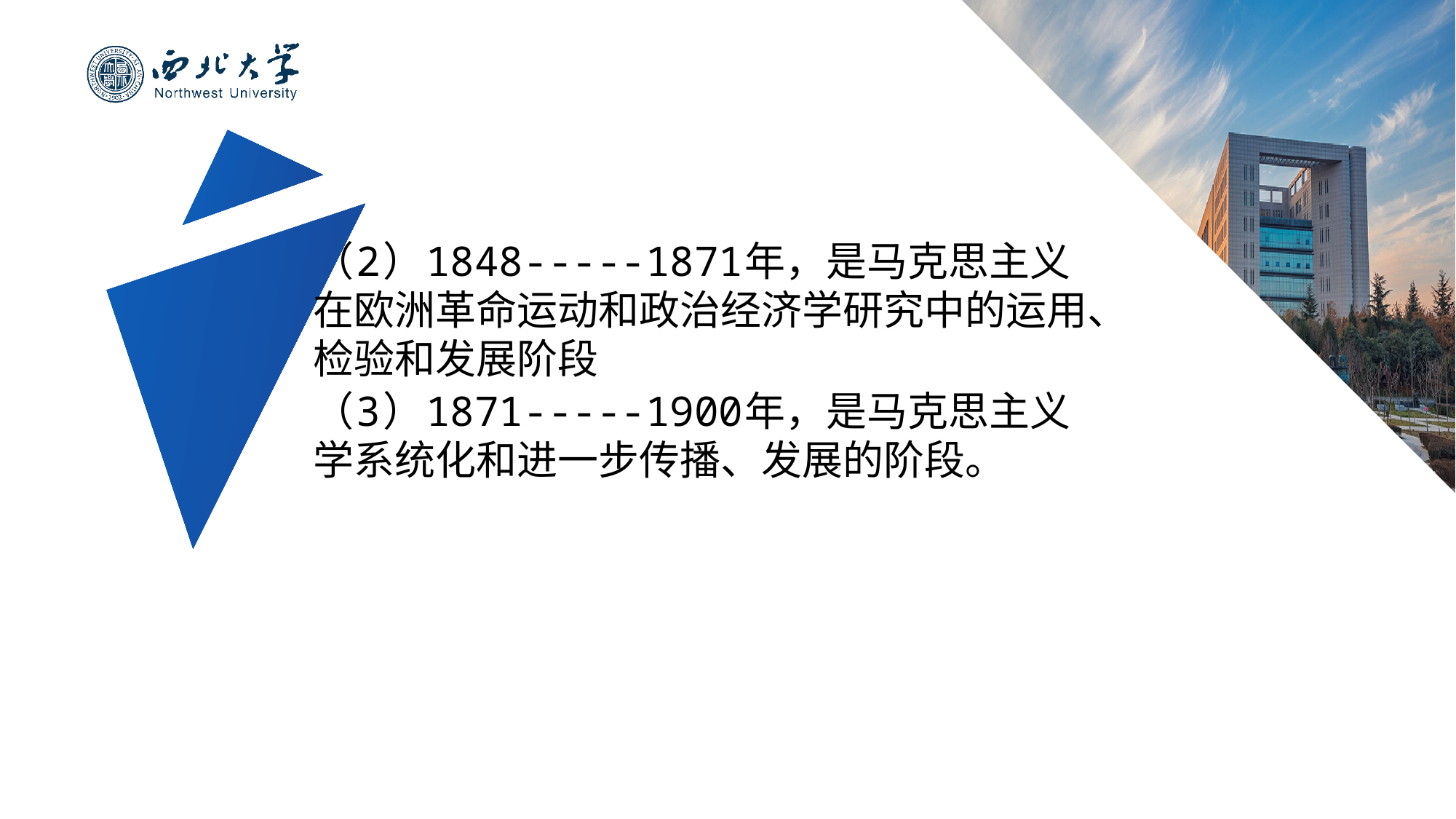

#
（2）1848-----1871年，是马克思主义在欧洲革命运动和政治经济学研究中的运用、检验和发展阶段
（3）1871-----1900年，是马克思主义学系统化和进一步传播、发展的阶段。